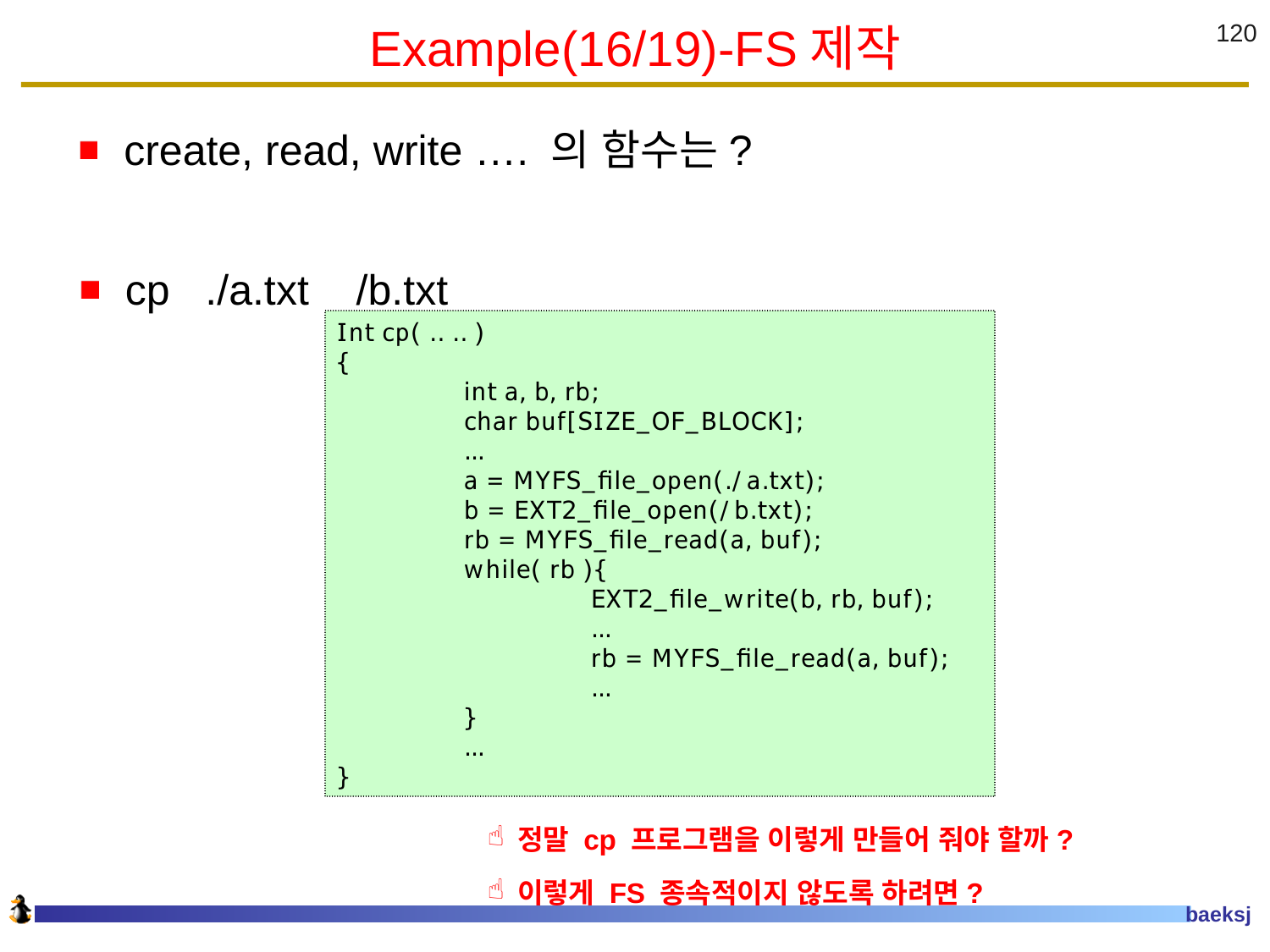

# Example(16/19)-FS제작
120
create, read, write …. 의 함수는?
cp   ./a.txt    /b.txt
Int cp( .. .. )
{
	int a, b, rb;
	char buf[SIZE_OF_BLOCK];
	…
	a = MYFS_file_open(./a.txt);
	b = EXT2_file_open(/b.txt);
	rb = MYFS_file_read(a, buf);
	while( rb ){
		EXT2_file_write(b, rb, buf);
		…
		rb = MYFS_file_read(a, buf);
		…
	}
	…
}
정말 cp 프로그램을 이렇게 만들어 줘야 할까?
이렇게 FS 종속적이지 않도록 하려면?